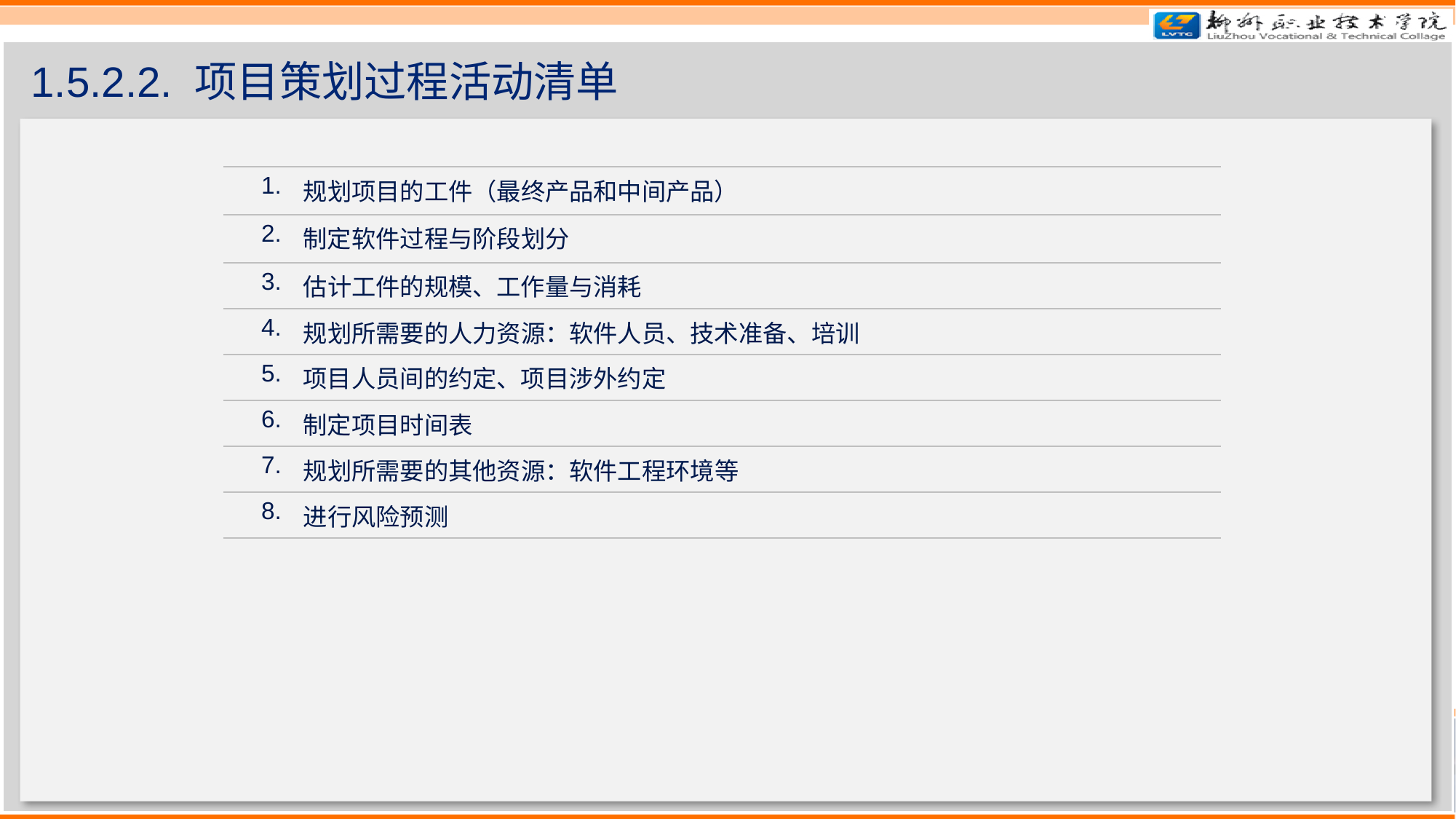

# 1.5.2.2. 项目策划过程活动清单
| 1. | 规划项目的工件（最终产品和中间产品） |
| --- | --- |
| 2. | 制定软件过程与阶段划分 |
| 3. | 估计工件的规模、工作量与消耗 |
| 4. | 规划所需要的人力资源：软件人员、技术准备、培训 |
| 5. | 项目人员间的约定、项目涉外约定 |
| 6. | 制定项目时间表 |
| 7. | 规划所需要的其他资源：软件工程环境等 |
| 8. | 进行风险预测 |